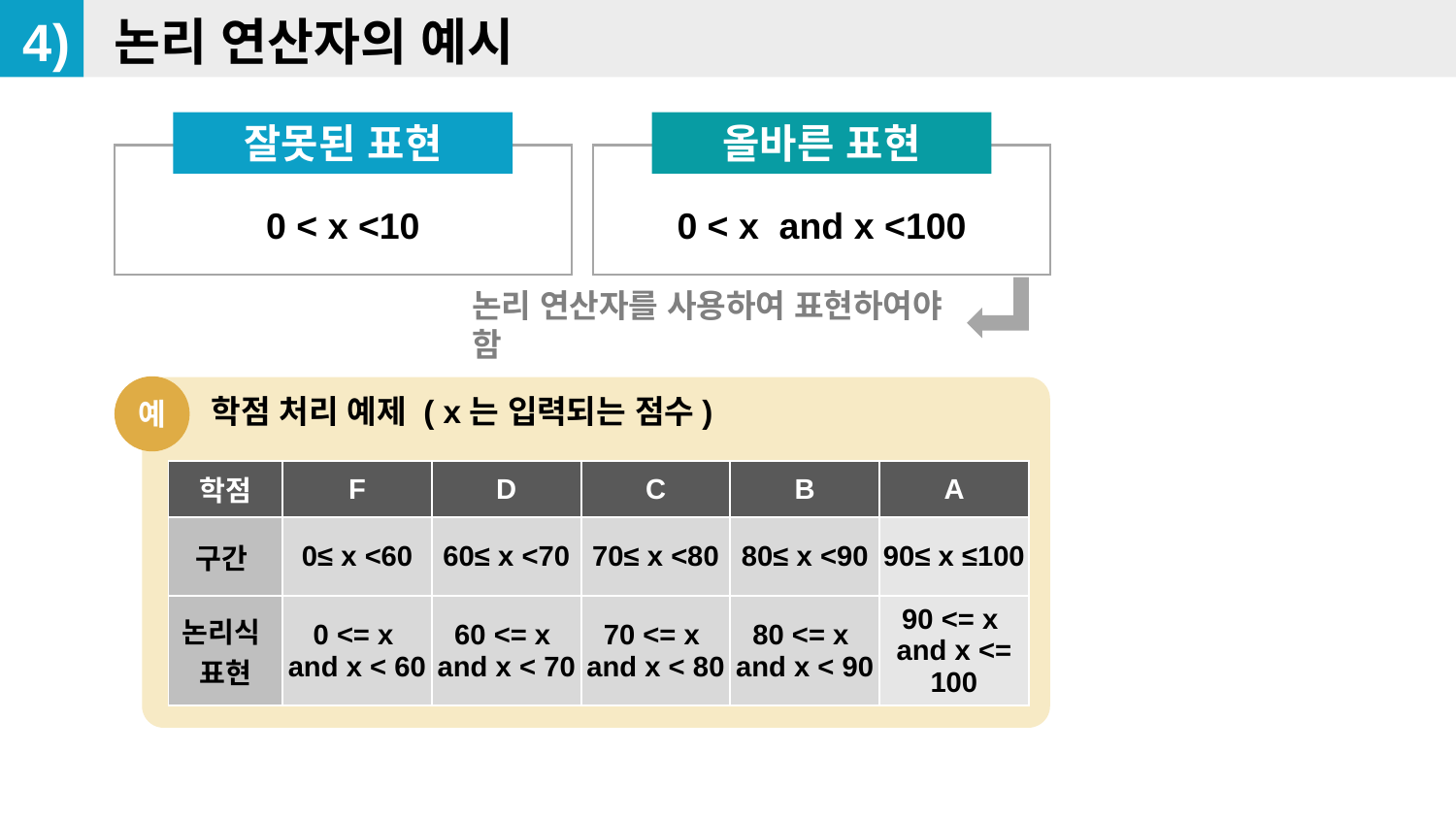

4)
논리 연산자의 예시
올바른 표현
잘못된 표현
0 < x <10
0 < x  and x <100

논리 연산자를 사용하여 표현하여야 함
예
학점 처리 예제 ( x는 입력되는 점수)
| 학점 | F | D | C | B | A |
| --- | --- | --- | --- | --- | --- |
| 구간 | 0≤ x <60 | 60≤ x <70 | 70≤ x <80 | 80≤ x <90 | 90≤ x ≤100 |
| 논리식 표현 | 0 <= x and x < 60 | 60 <= x and x < 70 | 70 <= x and x < 80 | 80 <= x and x < 90 | 90 <= x and x <= 100 |